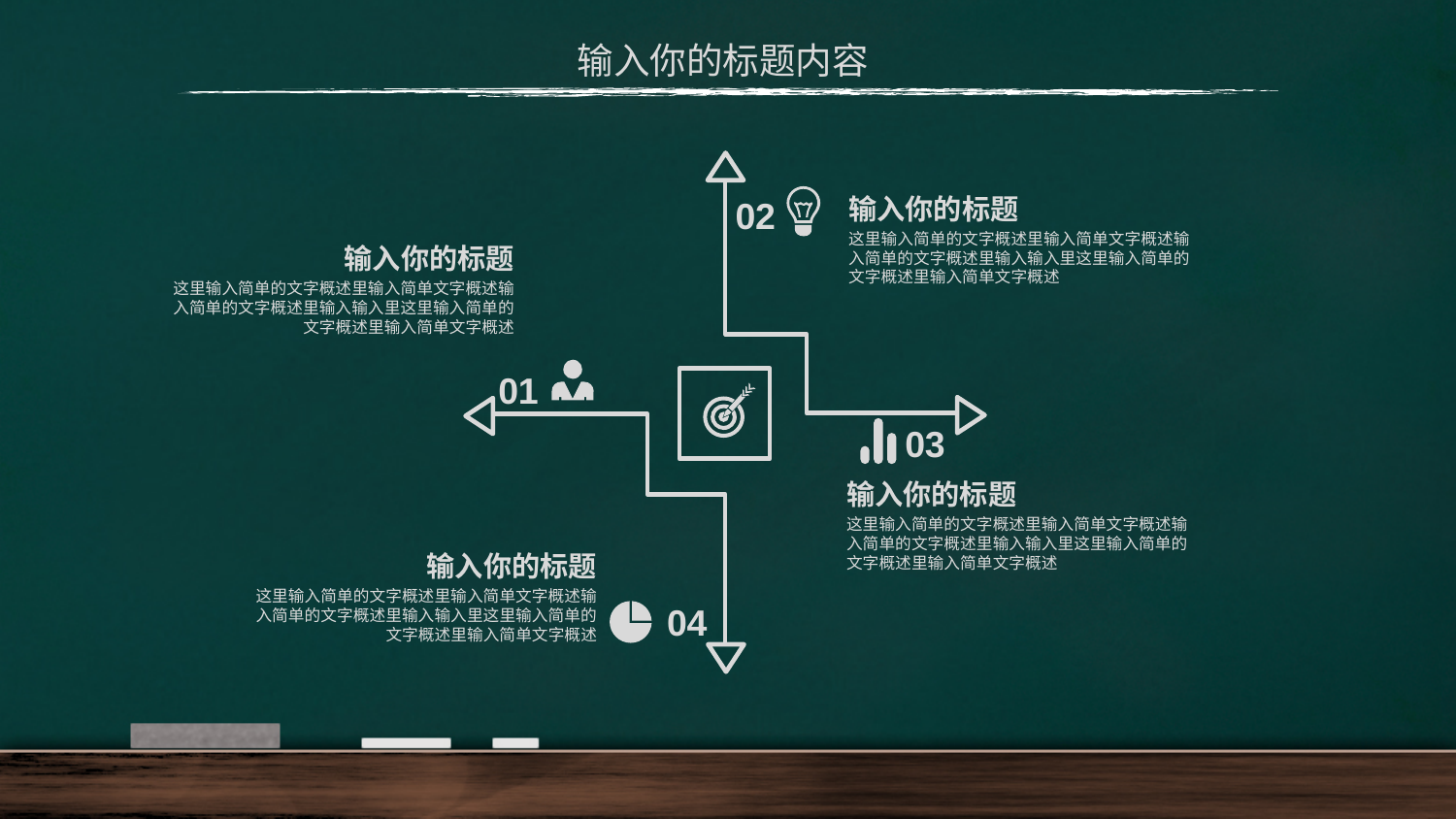

输入你的标题内容

03

02

输入你的标题
这里输入简单的文字概述里输入简单文字概述输入简单的文字概述里输入输入里这里输入简单的文字概述里输入简单文字概述
输入你的标题
这里输入简单的文字概述里输入简单文字概述输入简单的文字概述里输入输入里这里输入简单的文字概述里输入简单文字概述

01

04

输入你的标题
这里输入简单的文字概述里输入简单文字概述输入简单的文字概述里输入输入里这里输入简单的文字概述里输入简单文字概述
输入你的标题
这里输入简单的文字概述里输入简单文字概述输入简单的文字概述里输入输入里这里输入简单的文字概述里输入简单文字概述